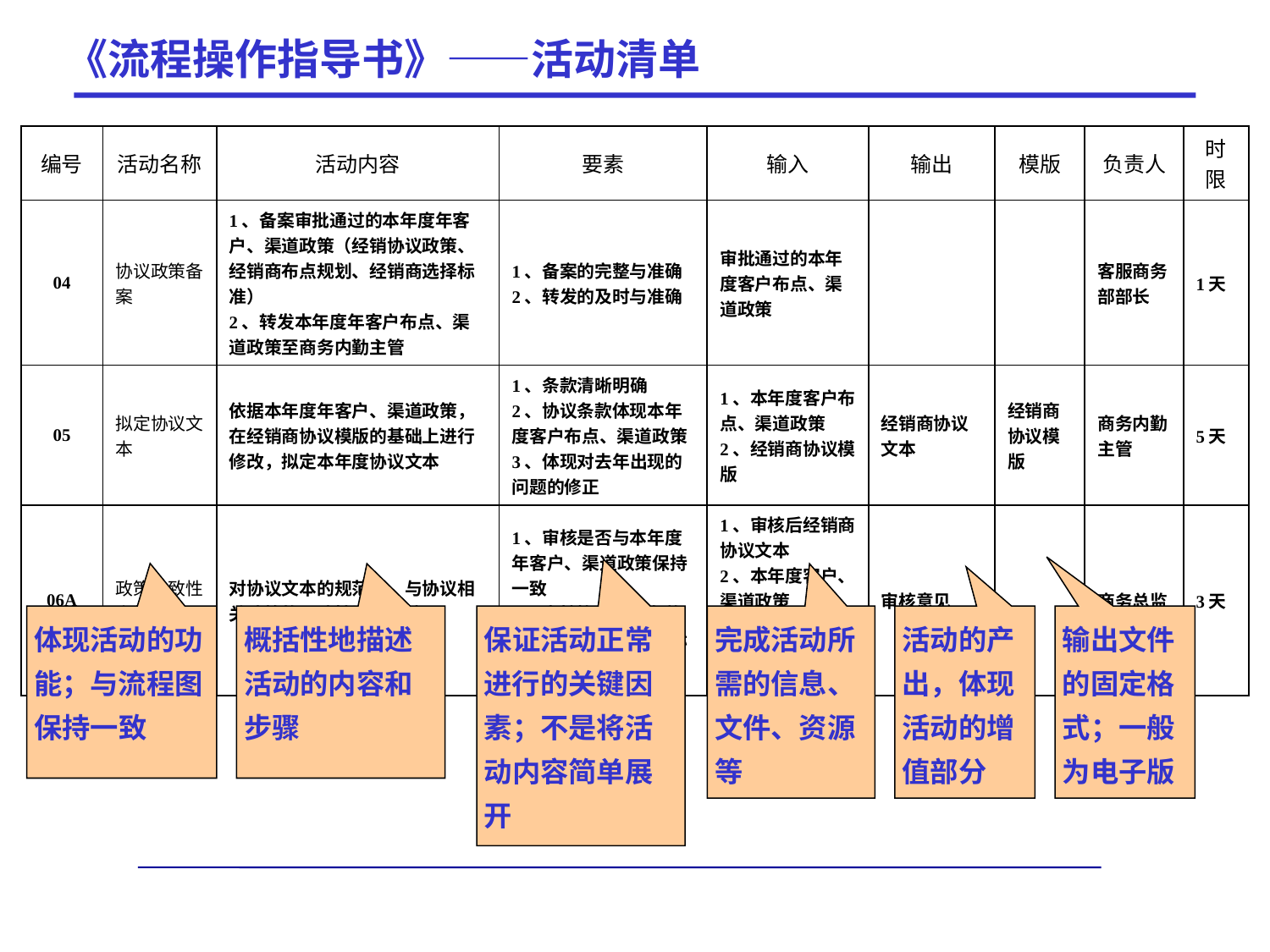

# 《流程操作指导书》——活动清单
| 编号 | 活动名称 | 活动内容 | 要素 | 输入 | 输出 | 模版 | 负责人 | 时限 |
| --- | --- | --- | --- | --- | --- | --- | --- | --- |
| 04 | 协议政策备案 | 1、备案审批通过的本年度年客户、渠道政策（经销协议政策、经销商布点规划、经销商选择标准） 2、转发本年度年客户布点、渠道政策至商务内勤主管 | 1、备案的完整与准确 2、转发的及时与准确 | 审批通过的本年度客户布点、渠道政策 |  |  | 客服商务部部长 | 1天 |
| 05 | 拟定协议文本 | 依据本年度年客户、渠道政策，在经销商协议模版的基础上进行修改，拟定本年度协议文本 | 1、条款清晰明确 2、协议条款体现本年度客户布点、渠道政策 3、体现对去年出现的问题的修正 | 1、本年度客户布点、渠道政策 2、经销商协议模版 | 经销商协议文本 | 经销商协议模版 | 商务内勤主管 | 5天 |
| 06A | 政策一致性审核 | 对协议文本的规范性、与协议相关政策的一致性进行审核 | 1、审核是否与本年度年客户、渠道政策保持一致 2、审核协议文本条款是否适合经销商的实际情况，即可执行性 | 1、审核后经销商协议文本 2、本年度客户、渠道政策 3、有关经销商协议履行能力的信息 | 审核意见 |  | 商务总监 | 3天 |
体现活动的功能；与流程图保持一致
概括性地描述活动的内容和步骤
保证活动正常进行的关键因素；不是将活动内容简单展开
完成活动所需的信息、文件、资源等
活动的产出，体现活动的增值部分
输出文件的固定格式；一般为电子版